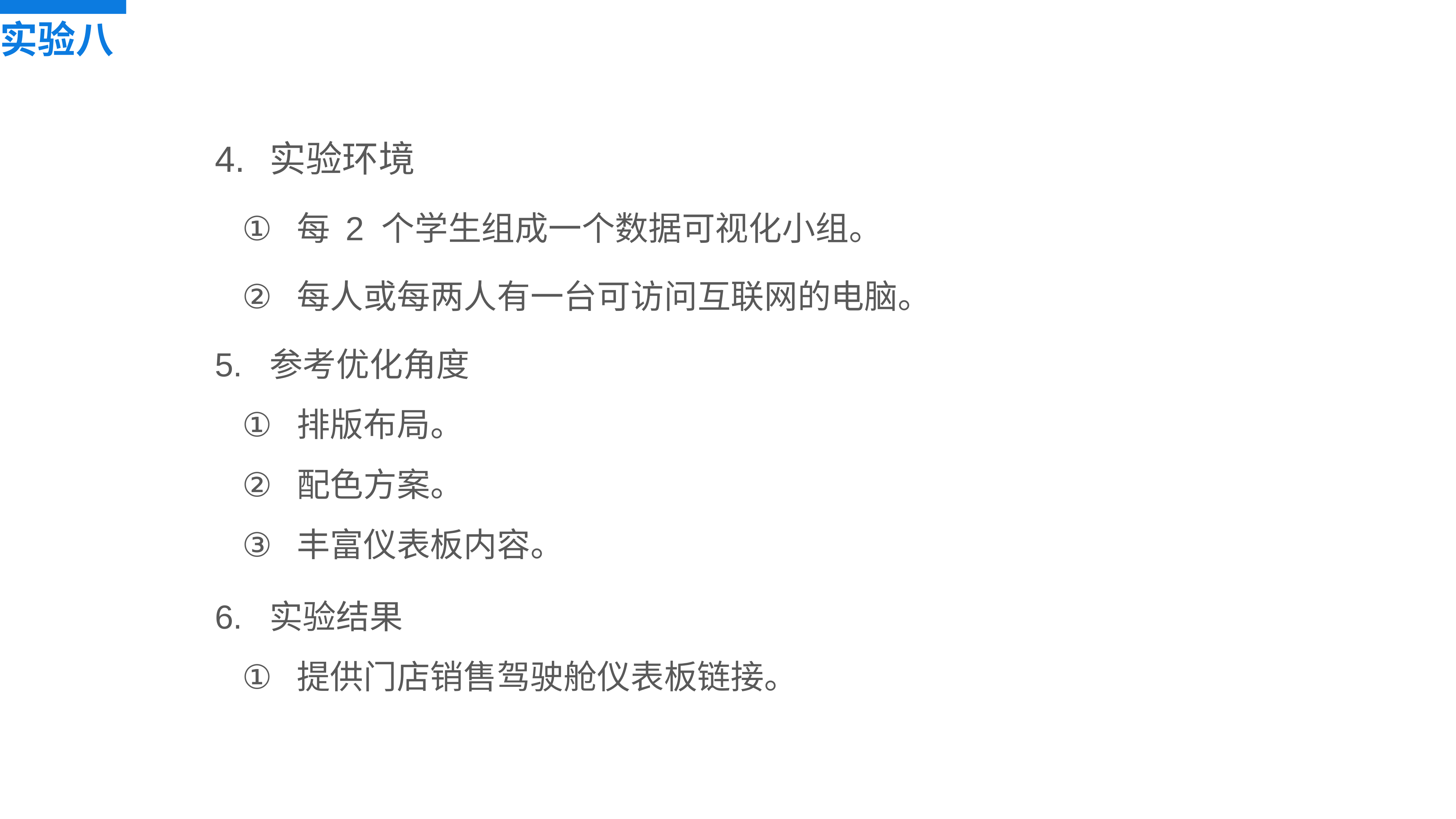

实验八
实验环境
每 2 个学生组成一个数据可视化小组。
每人或每两人有一台可访问互联网的电脑。
参考优化角度
排版布局。
配色方案。
丰富仪表板内容。
实验结果
提供门店销售驾驶舱仪表板链接。